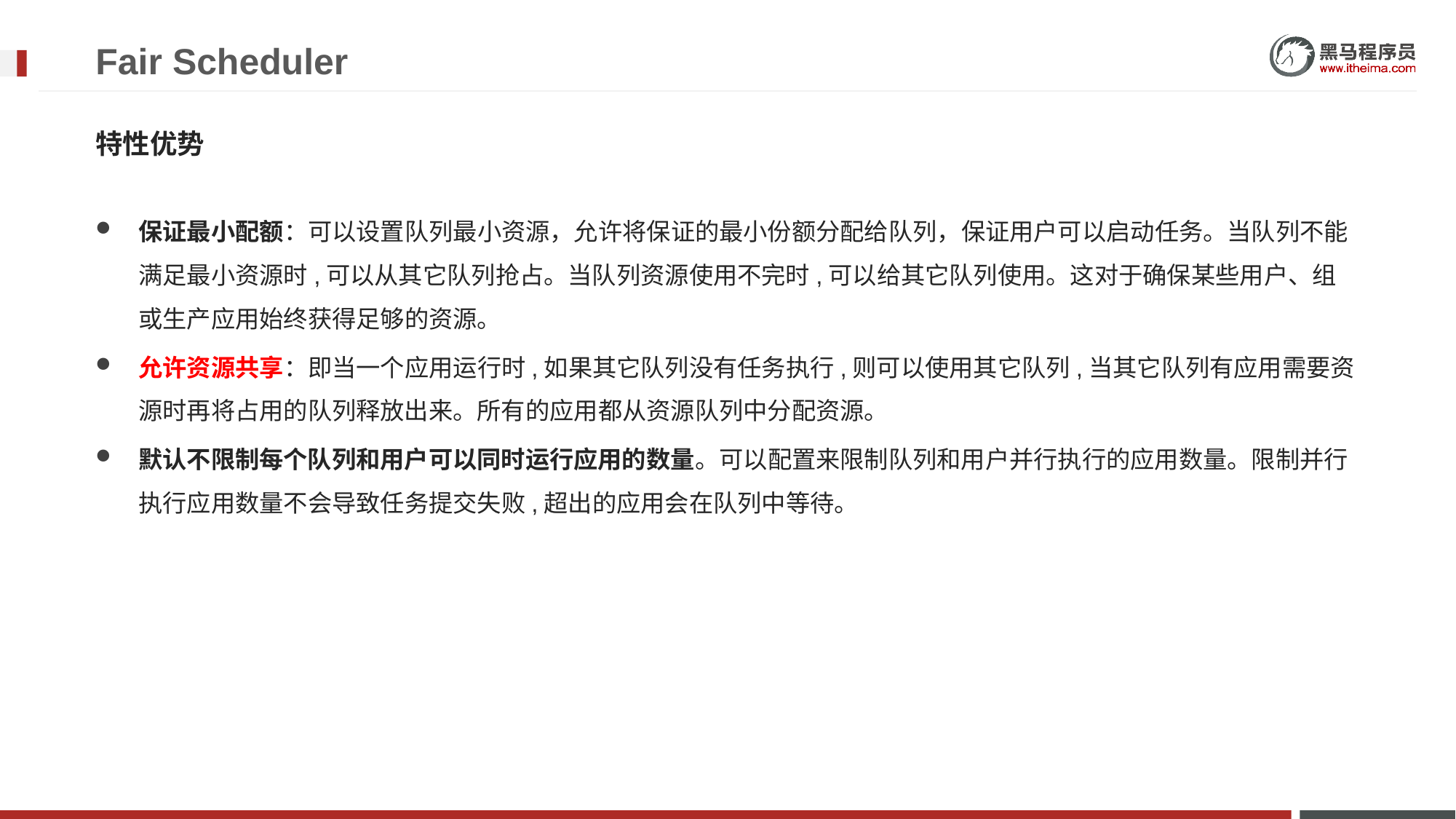

# Fair Scheduler
特性优势
保证最小配额：可以设置队列最小资源，允许将保证的最小份额分配给队列，保证用户可以启动任务。当队列不能满足最小资源时,可以从其它队列抢占。当队列资源使用不完时,可以给其它队列使用。这对于确保某些用户、组或生产应用始终获得足够的资源。
允许资源共享：即当一个应用运行时,如果其它队列没有任务执行,则可以使用其它队列,当其它队列有应用需要资源时再将占用的队列释放出来。所有的应用都从资源队列中分配资源。
默认不限制每个队列和用户可以同时运行应用的数量。可以配置来限制队列和用户并行执行的应用数量。限制并行执行应用数量不会导致任务提交失败,超出的应用会在队列中等待。